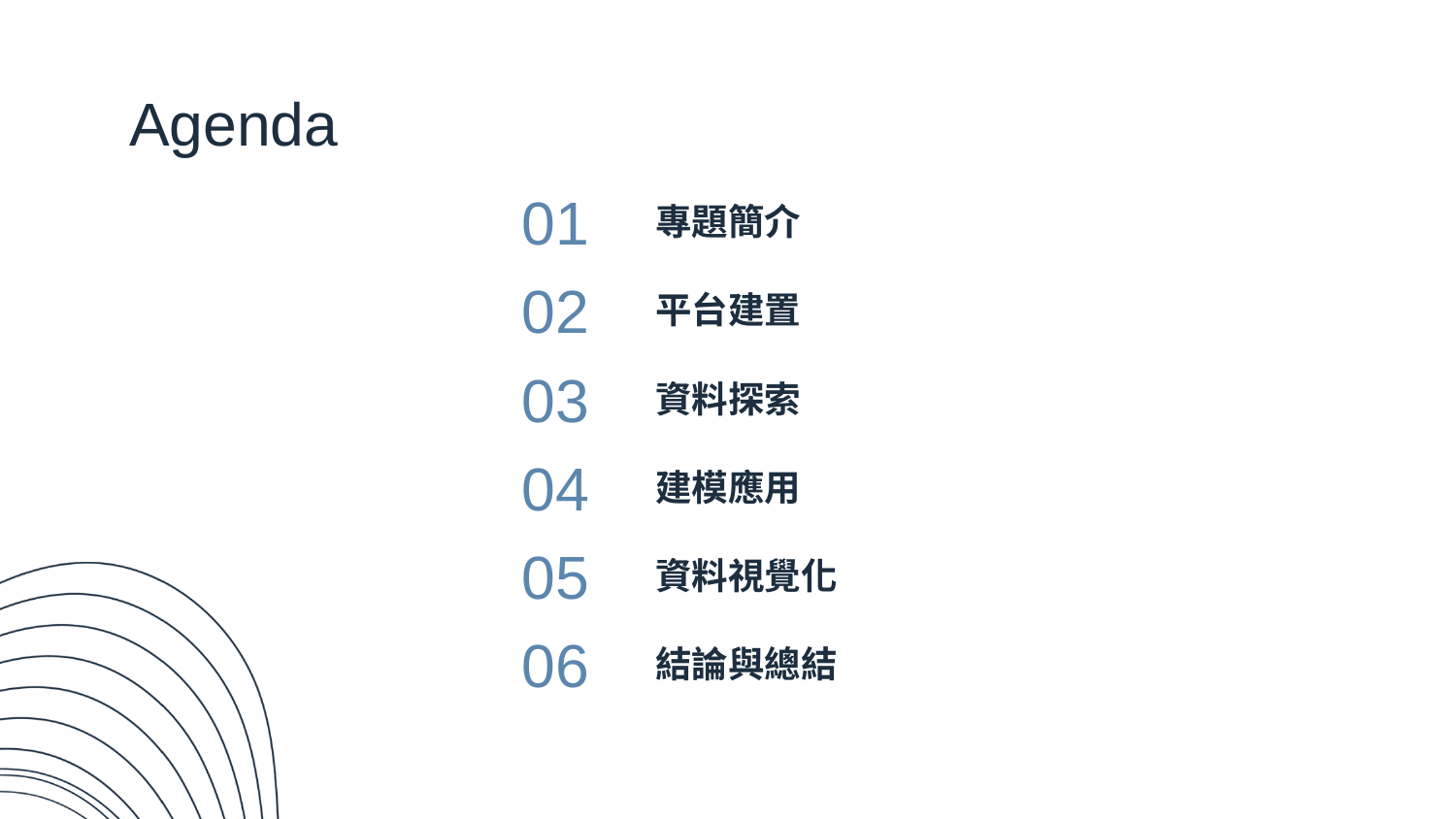

# Agenda
專題簡介
01
02
平台建置
03
資料探索
04
建模應用
05
資料視覺化
06
結論與總結